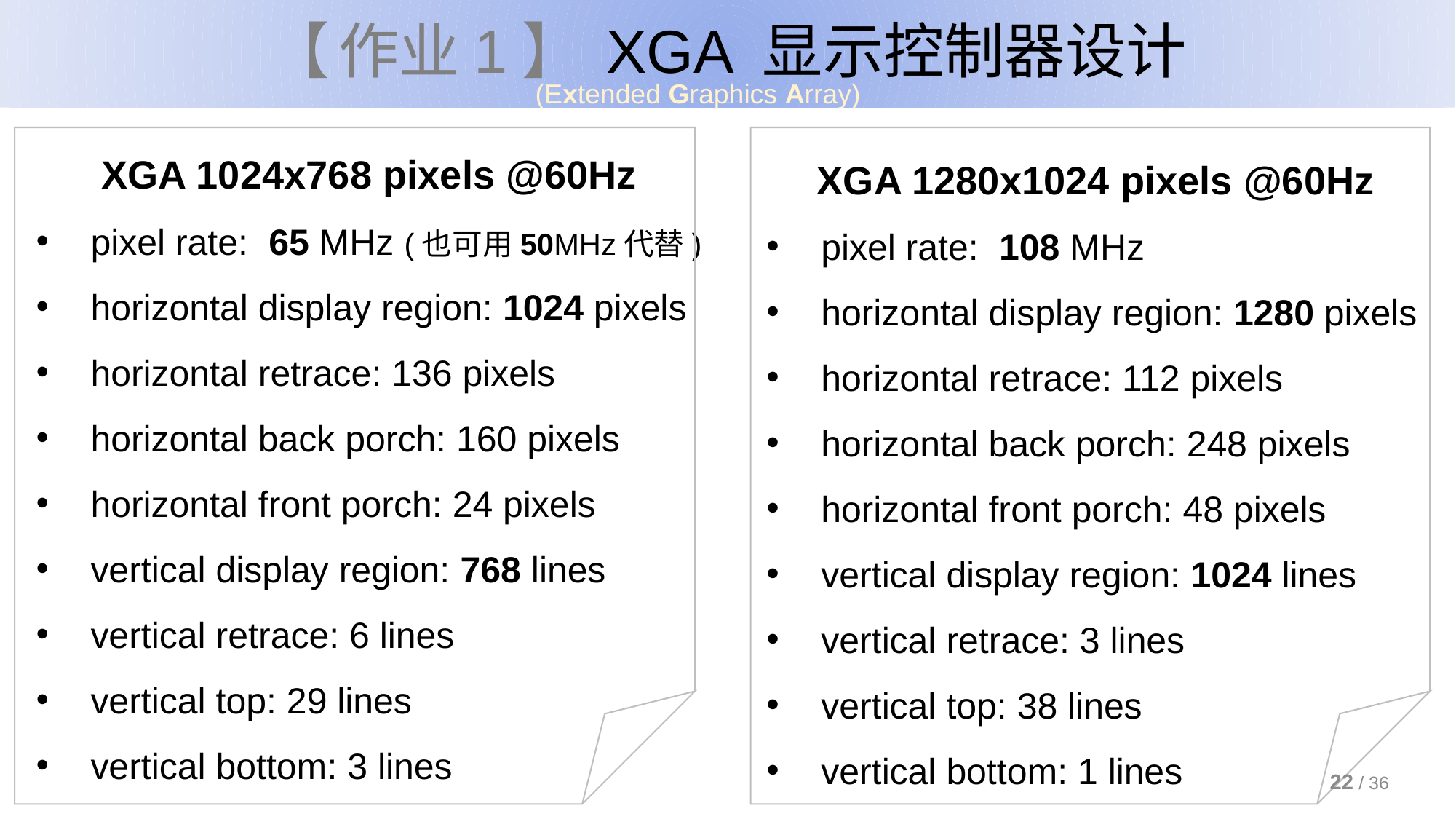

# 【作业1】XGA 显示控制器设计
(Extended Graphics Array)
XGA 1024x768 pixels @60Hz
pixel rate:  65 MHz (也可用50MHz代替)
horizontal display region: 1024 pixels
horizontal retrace: 136 pixels
horizontal back porch: 160 pixels
horizontal front porch: 24 pixels
vertical display region: 768 lines
vertical retrace: 6 lines
vertical top: 29 lines
vertical bottom: 3 lines
XGA 1280x1024 pixels @60Hz
pixel rate:  108 MHz
horizontal display region: 1280 pixels
horizontal retrace: 112 pixels
horizontal back porch: 248 pixels
horizontal front porch: 48 pixels
vertical display region: 1024 lines
vertical retrace: 3 lines
vertical top: 38 lines
vertical bottom: 1 lines

22 / 36